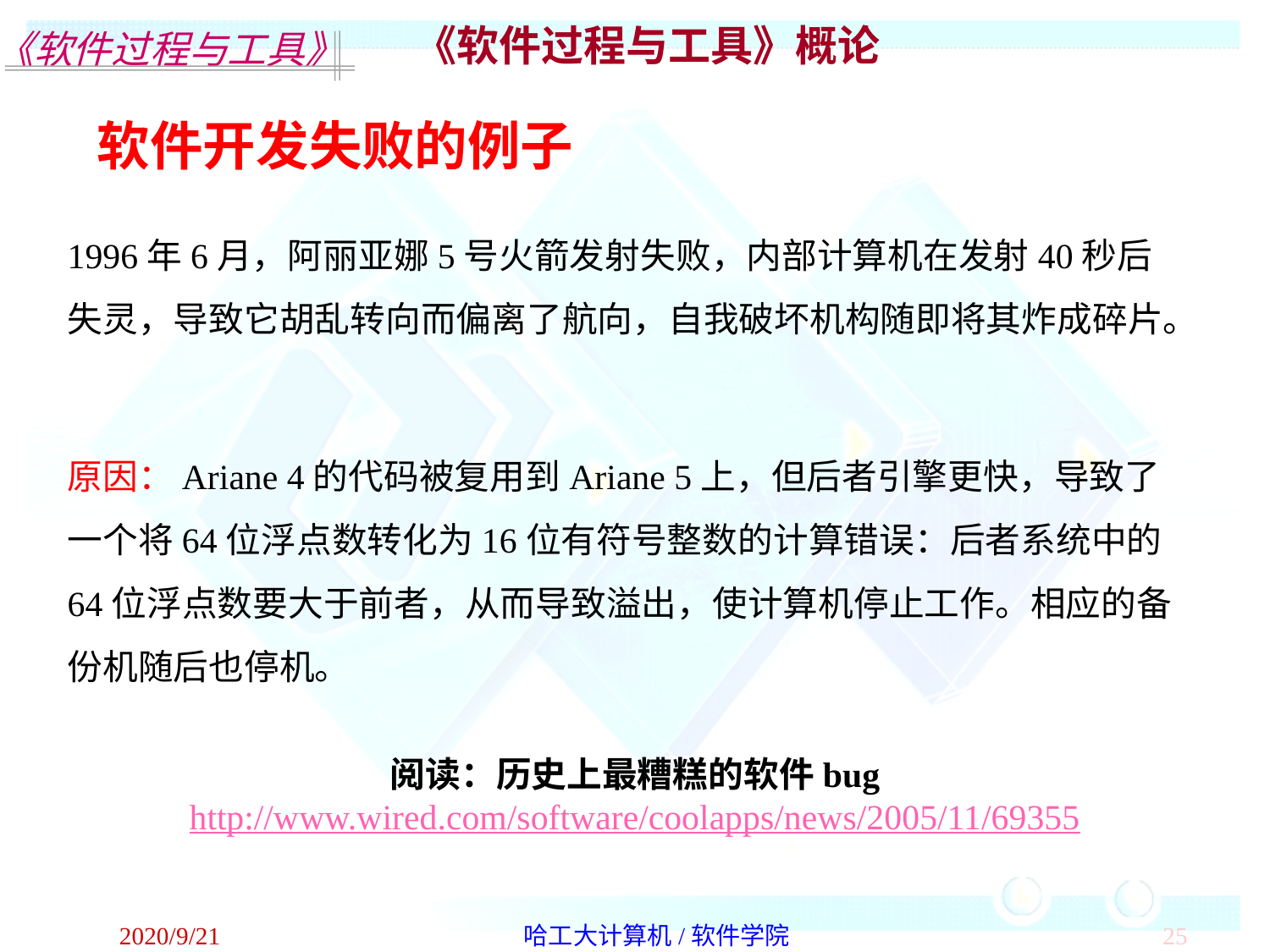

《软件过程与工具》概论
软件开发失败的例子
1996年6月，阿丽亚娜5号火箭发射失败，内部计算机在发射40秒后失灵，导致它胡乱转向而偏离了航向，自我破坏机构随即将其炸成碎片。

原因：Ariane 4的代码被复用到Ariane 5上，但后者引擎更快，导致了一个将64位浮点数转化为16位有符号整数的计算错误：后者系统中的64位浮点数要大于前者，从而导致溢出，使计算机停止工作。相应的备份机随后也停机。

阅读：历史上最糟糕的软件bug
http://www.wired.com/software/coolapps/news/2005/11/69355